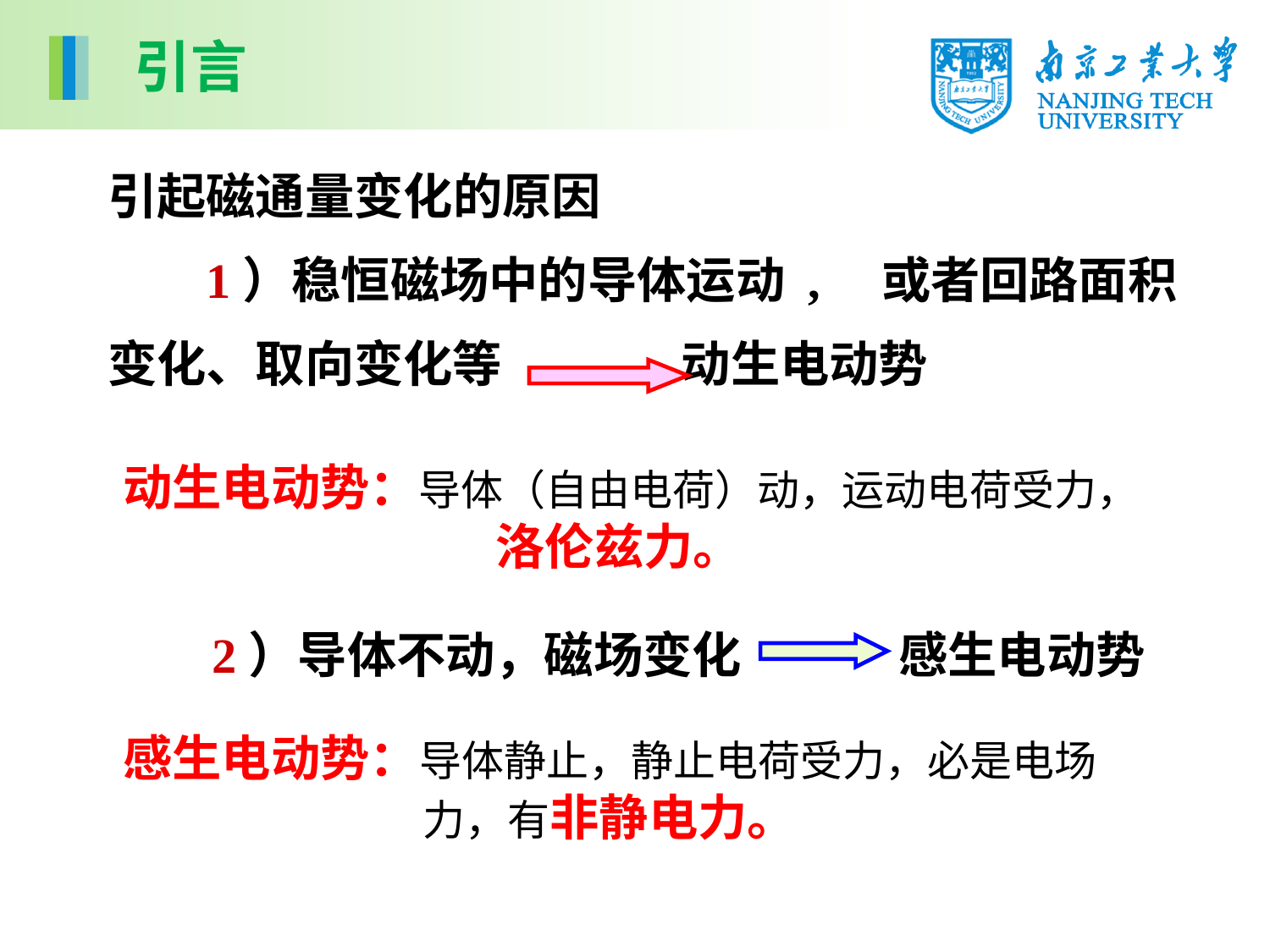

引言
引起磁通量变化的原因
        1）稳恒磁场中的导体运动 ,    或者回路面积
变化、取向变化等                动生电动势

动生电动势：导体（自由电荷）动，运动电荷受力，  洛伦兹力。
2）导体不动，磁场变化              感生电动势

感生电动势：导体静止，静止电荷受力，必是电场力，有非静电力。